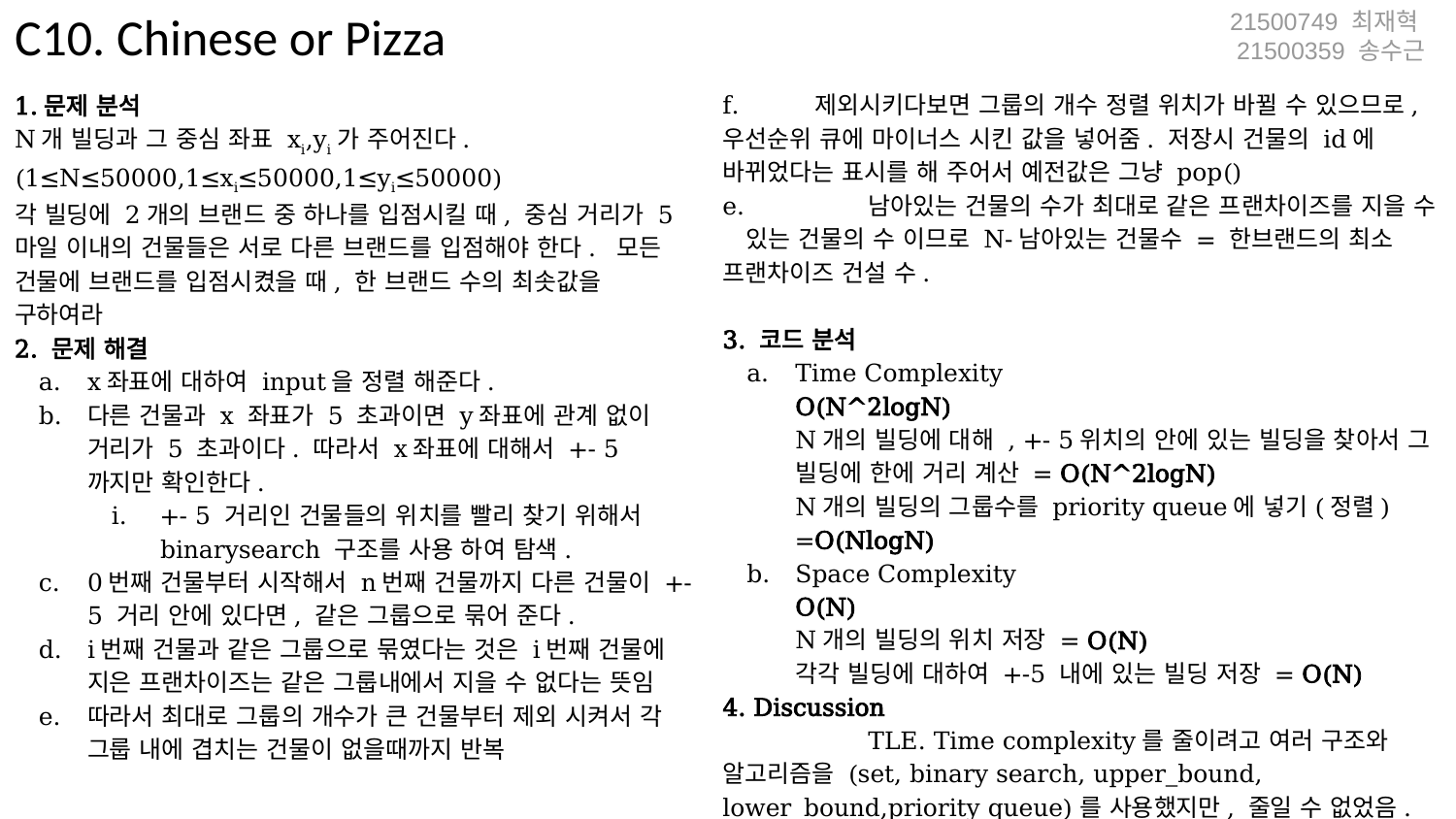

C10. Chinese or Pizza
21500749 최재혁
21500359 송수근
1.문제 분석
N개 빌딩과 그 중심 좌표 xi,yi가 주어진다. (1≤N≤50000,1≤xi≤50000,1≤yi≤50000)
각 빌딩에 2개의 브랜드 중 하나를 입점시킬 때, 중심 거리가 5마일 이내의 건물들은 서로 다른 브랜드를 입점해야 한다.  모든 건물에 브랜드를 입점시켰을 때, 한 브랜드 수의 최솟값을 구하여라
2. 문제 해결
x좌표에 대하여 input을 정렬 해준다.
다른 건물과 x 좌표가 5 초과이면 y좌표에 관계 없이 거리가 5 초과이다. 따라서 x좌표에 대해서 +- 5 까지만 확인한다.
+- 5 거리인 건물들의 위치를 빨리 찾기 위해서 binarysearch 구조를 사용 하여 탐색.
0번째 건물부터 시작해서 n번째 건물까지 다른 건물이 +- 5 거리 안에 있다면, 같은 그룹으로 묶어 준다.
i번째 건물과 같은 그룹으로 묶였다는 것은 i번째 건물에 지은 프랜차이즈는 같은 그룹내에서 지을 수 없다는 뜻임
따라서 최대로 그룹의 개수가 큰 건물부터 제외 시켜서 각 그룹 내에 겹치는 건물이 없을때까지 반복
f.         제외시키다보면 그룹의 개수 정렬 위치가 바뀔 수 있으므로, 우선순위 큐에 마이너스 시킨 값을 넣어줌. 저장시 건물의 id에 바뀌었다는 표시를 해 주어서 예전값은 그냥 pop()
e.	남아있는 건물의 수가 최대로 같은 프랜차이즈를 지을 수    있는 건물의 수 이므로 N-남아있는 건물수 = 한브랜드의 최소 프랜차이즈 건설 수.

3. 코드 분석
Time Complexity
O(N^2logN)
N개의 빌딩에 대해 , +- 5위치의 안에 있는 빌딩을 찾아서 그 빌딩에 한에 거리 계산 = O(N^2logN)
N개의 빌딩의 그룹수를 priority queue에 넣기(정렬)
=O(NlogN)
Space Complexity
O(N)
N개의 빌딩의 위치 저장 = O(N)
각각 빌딩에 대하여 +-5 내에 있는 빌딩 저장 = O(N)
4. Discussion
	TLE. Time complexity를 줄이려고 여러 구조와 알고리즘을 (set, binary search, upper_bound, lower_bound,priority queue)를 사용했지만, 줄일 수 없었음.